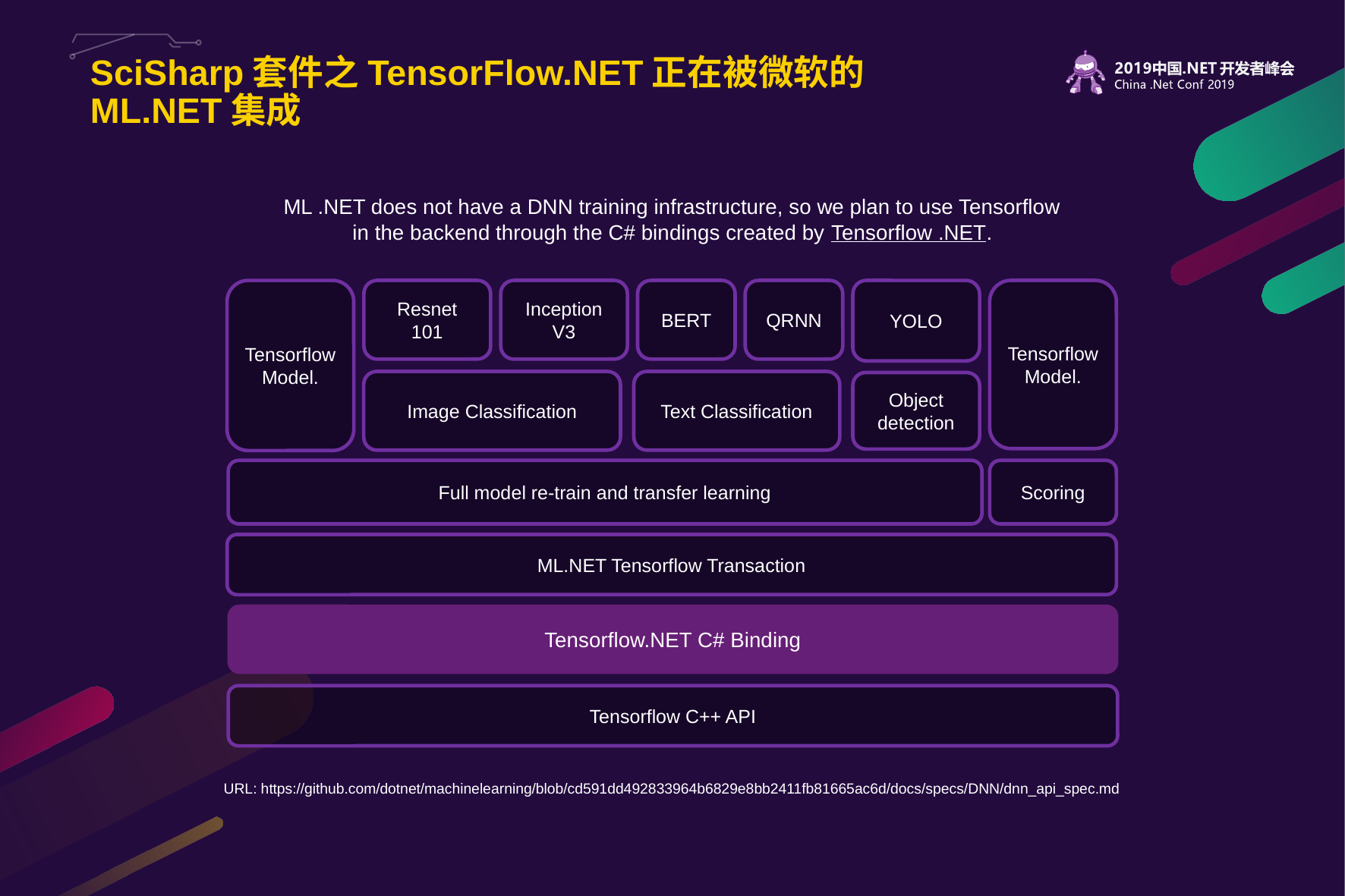

# SciSharp套件之TensorFlow.NET正在被微软的ML.NET集成

ML .NET does not have a DNN training infrastructure, so we plan to use Tensorflow
in the backend through the C# bindings created by Tensorflow .NET.

Tensorflow
Model.
Resnet 101
Inception
V3
BERT
QRNN
YOLO
Tensorflow
Model.
Image Classification
Text Classification
Object detection
Scoring
Full model re-train and transfer learning
ML.NET Tensorflow Transaction
Tensorflow.NET C# Binding
Tensorflow C++ API

URL: https://github.com/dotnet/machinelearning/blob/cd591dd492833964b6829e8bb2411fb81665ac6d/docs/specs/DNN/dnn_api_spec.md